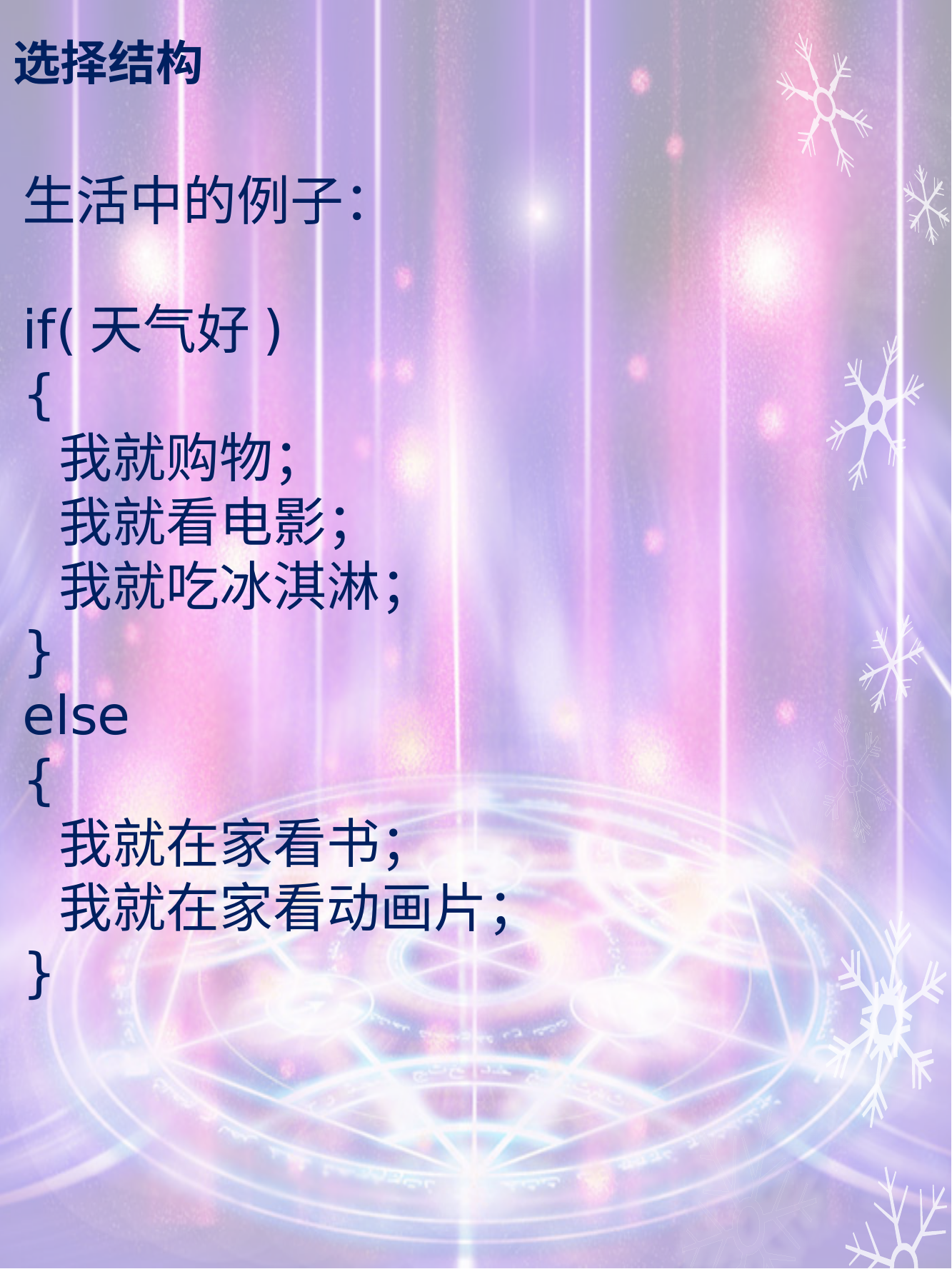

# 选择结构
生活中的例子：

if(天气好)
{
  我就购物；
  我就看电影；
  我就吃冰淇淋；
}
else
{
  我就在家看书；
  我就在家看动画片；
}